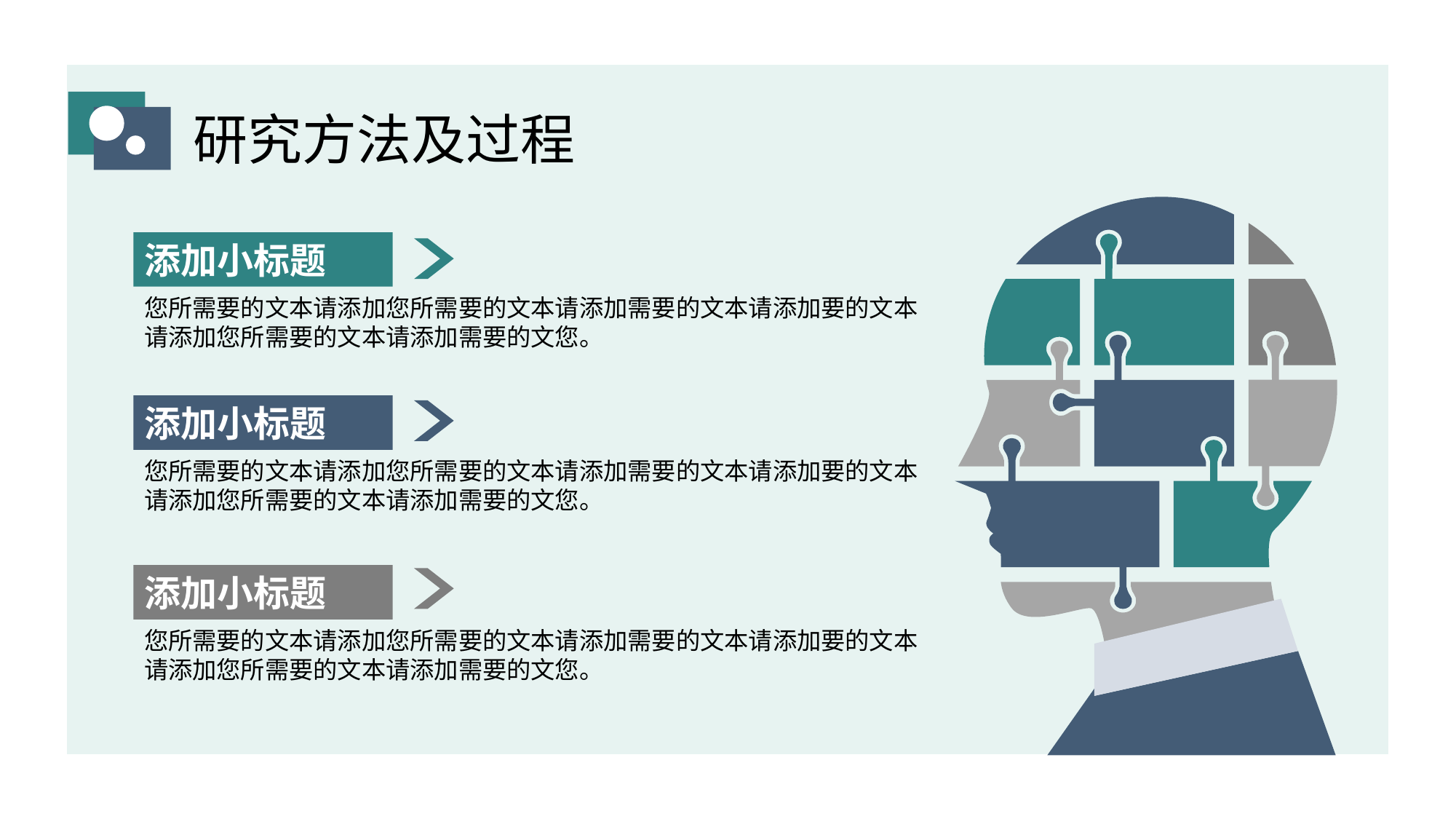

研究方法及过程

添加小标题

您所需要的文本请添加您所需要的文本请添加需要的文本请添加要的文本请添加您所需要的文本请添加需要的文您。
添加小标题

您所需要的文本请添加您所需要的文本请添加需要的文本请添加要的文本请添加您所需要的文本请添加需要的文您。
添加小标题

您所需要的文本请添加您所需要的文本请添加需要的文本请添加要的文本请添加您所需要的文本请添加需要的文您。